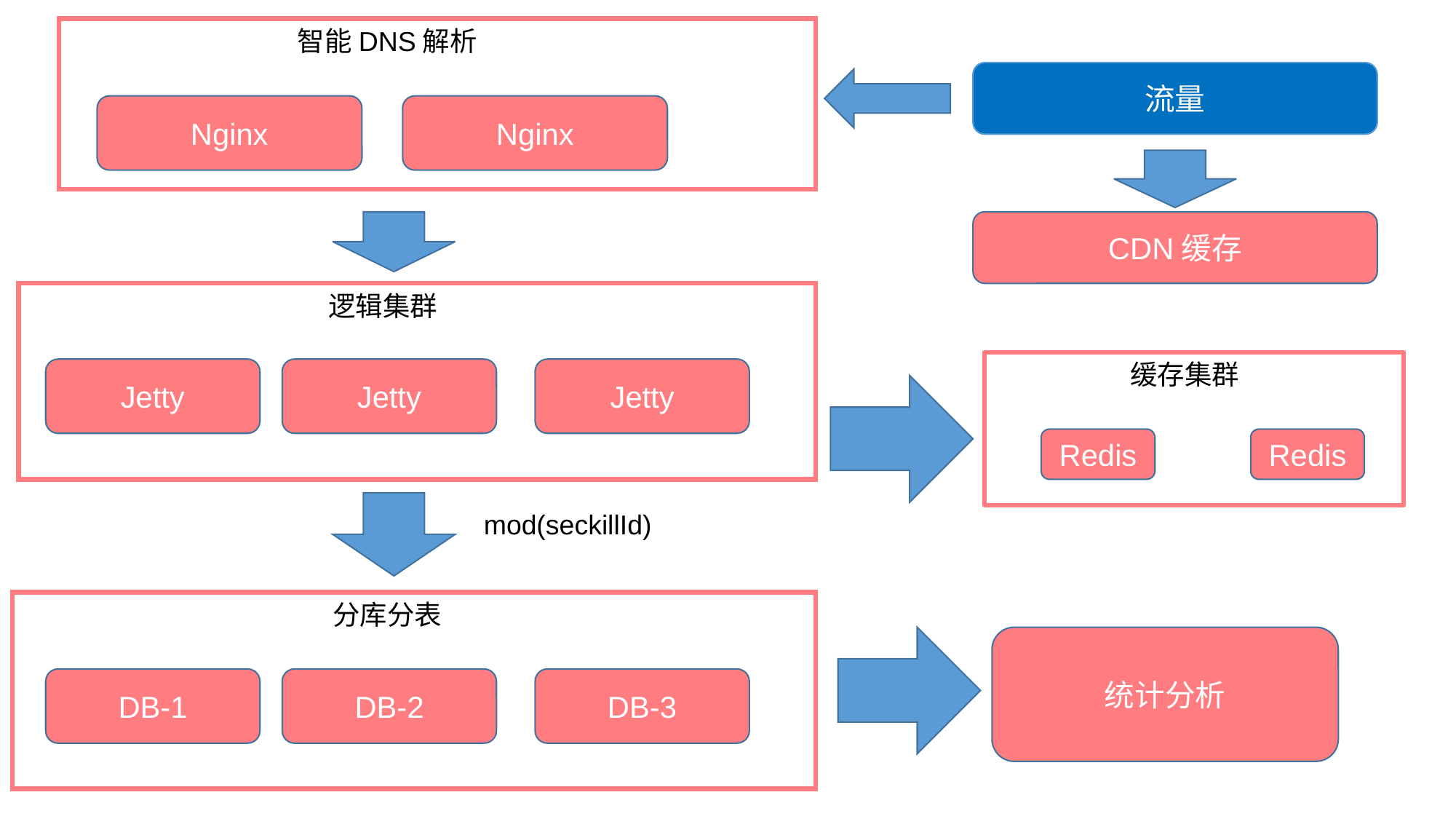

智能DNS解析
流量

Nginx
Nginx

CDN缓存

逻辑集群

缓存集群
Jetty
Jetty
Jetty

Redis
Redis

mod(seckillId)

分库分表

统计分析
DB-3
DB-2
DB-1